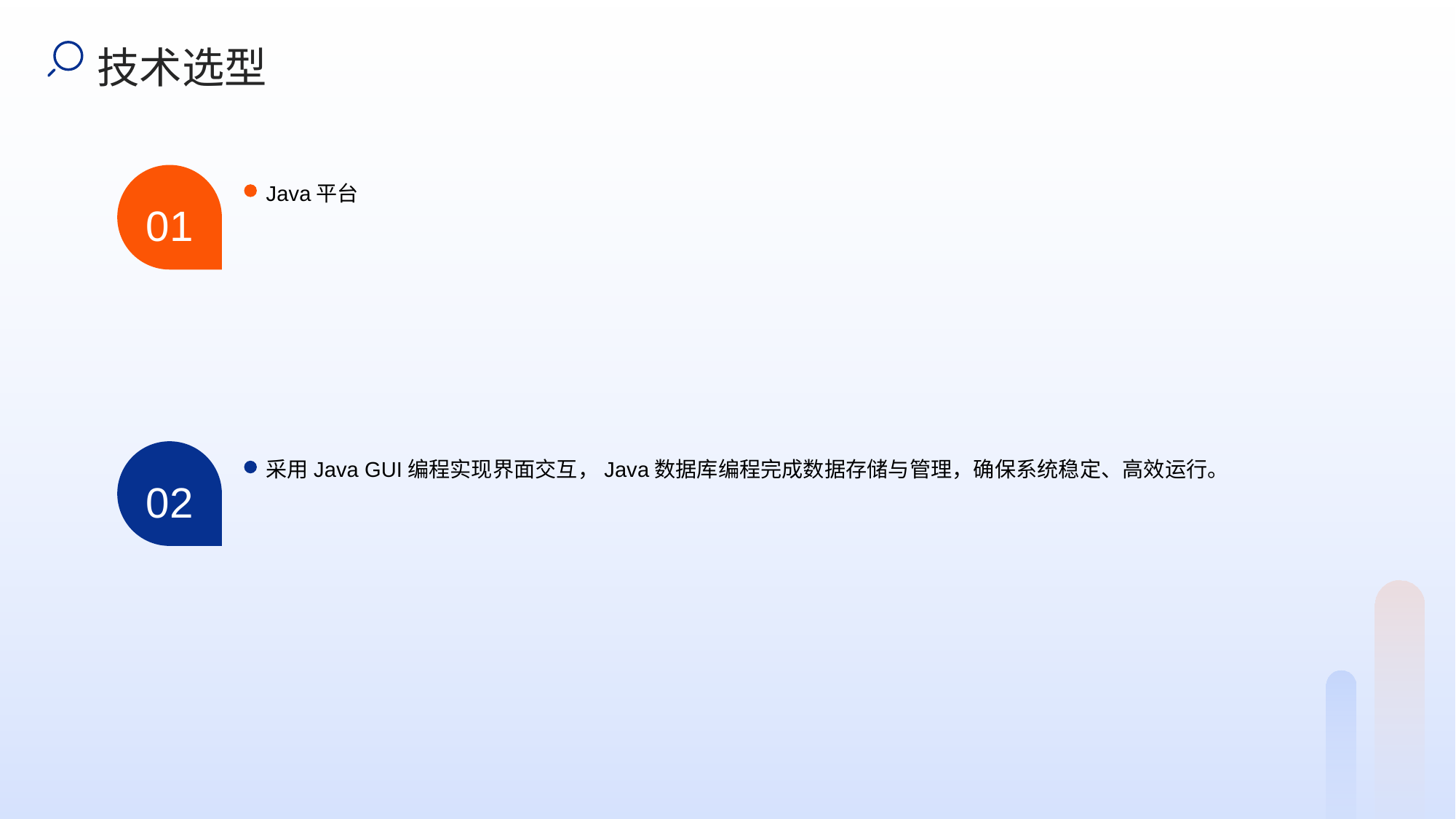

技术选型

Java平台

01

采用Java GUI编程实现界面交互，Java数据库编程完成数据存储与管理，确保系统稳定、高效运行。

02